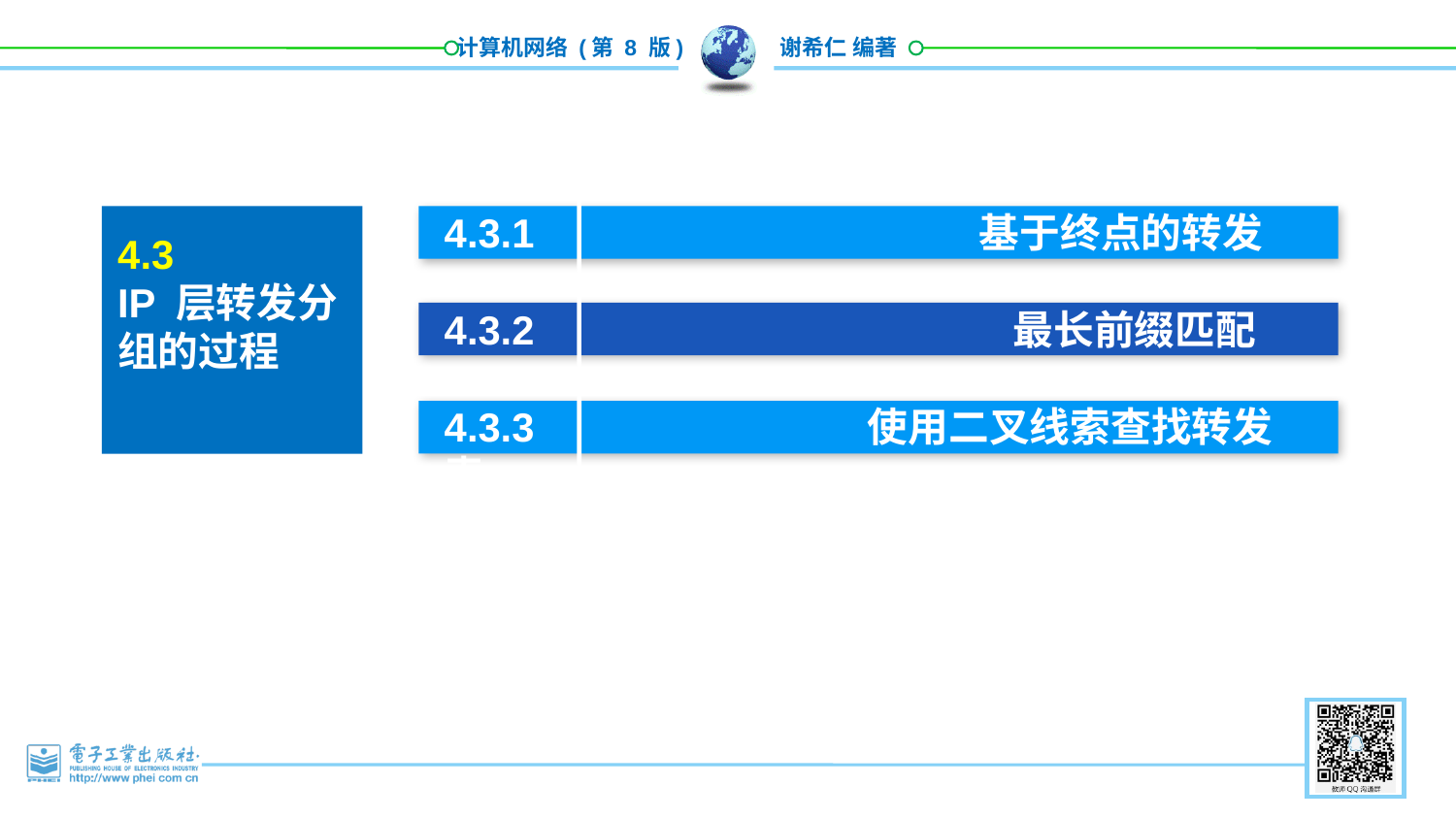

4.3.1                                       基于终点的转发

4.3.2                                          最长前缀匹配

4.3.3                             使用二叉线索查找转发表

4.3
IP 层转发分组的过程